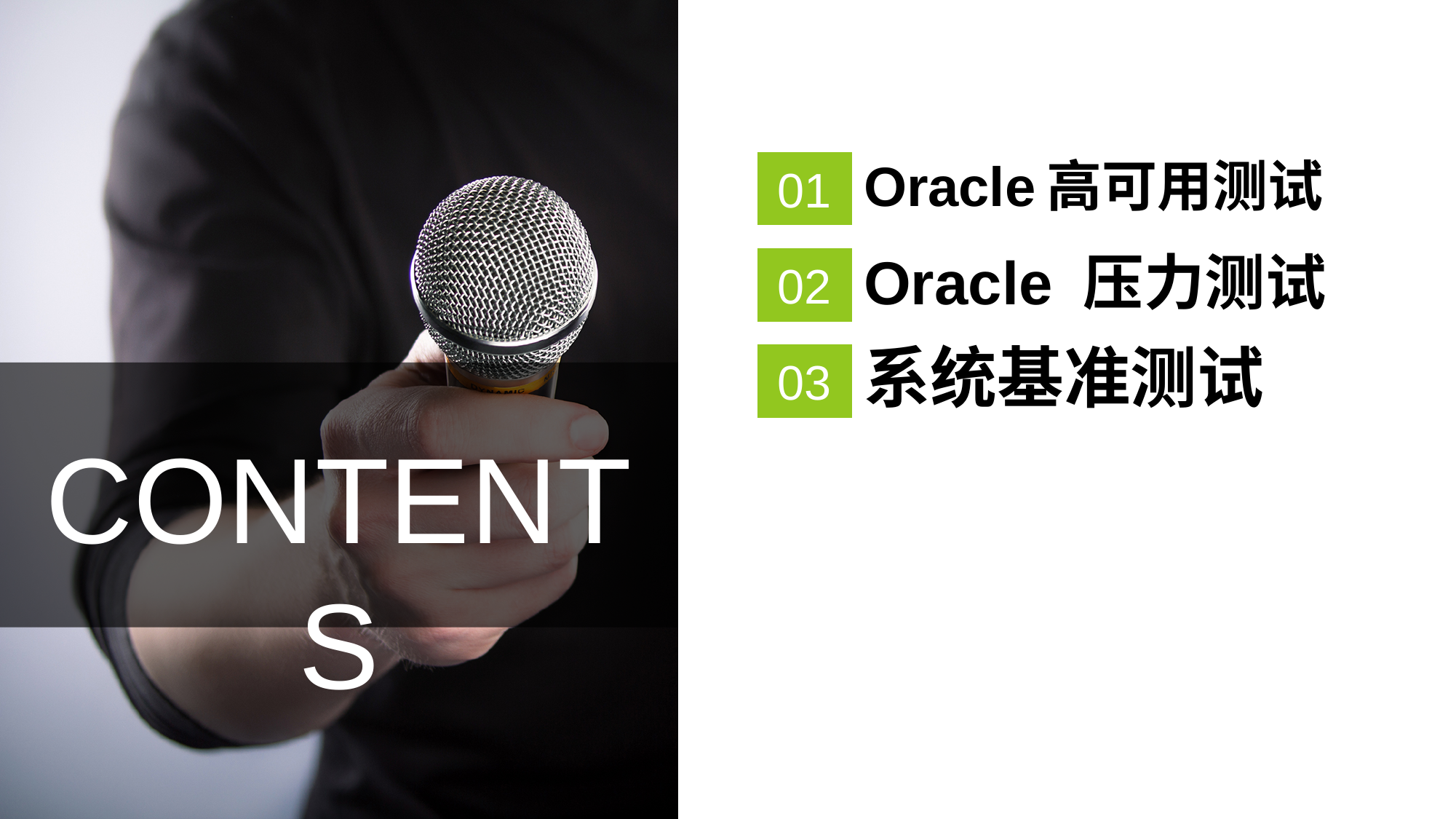

Oracle高可用测试
01
Oracle 压力测试
02
系统基准测试
03